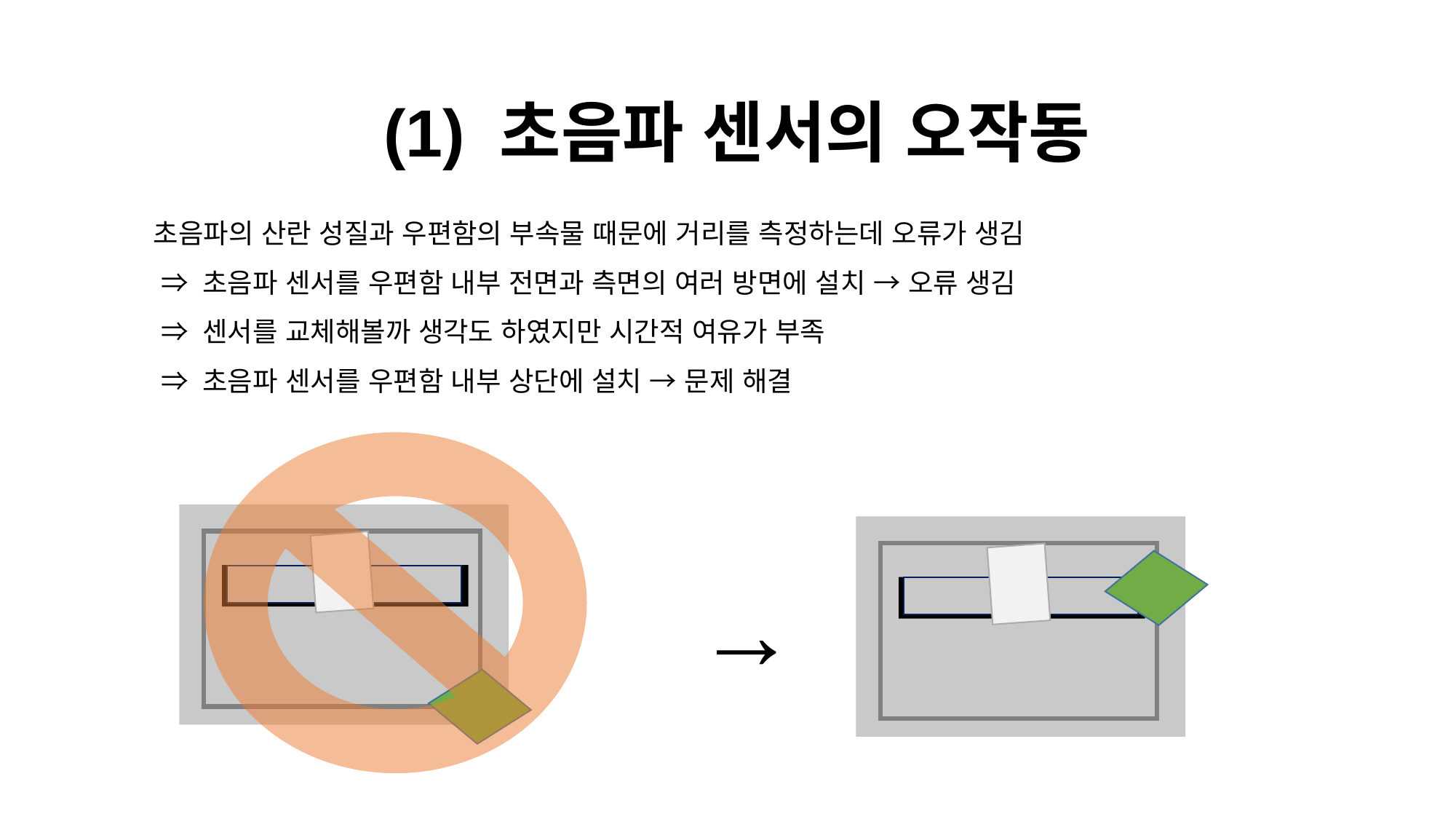

(1) 초음파 센서의 오작동
초음파의 산란 성질과 우편함의 부속물 때문에 거리를 측정하는데 오류가 생김
 ⇒ 초음파 센서를 우편함 내부 전면과 측면의 여러 방면에 설치 → 오류 생김
 ⇒ 센서를 교체해볼까 생각도 하였지만 시간적 여유가 부족
 ⇒ 초음파 센서를 우편함 내부 상단에 설치 → 문제 해결

→